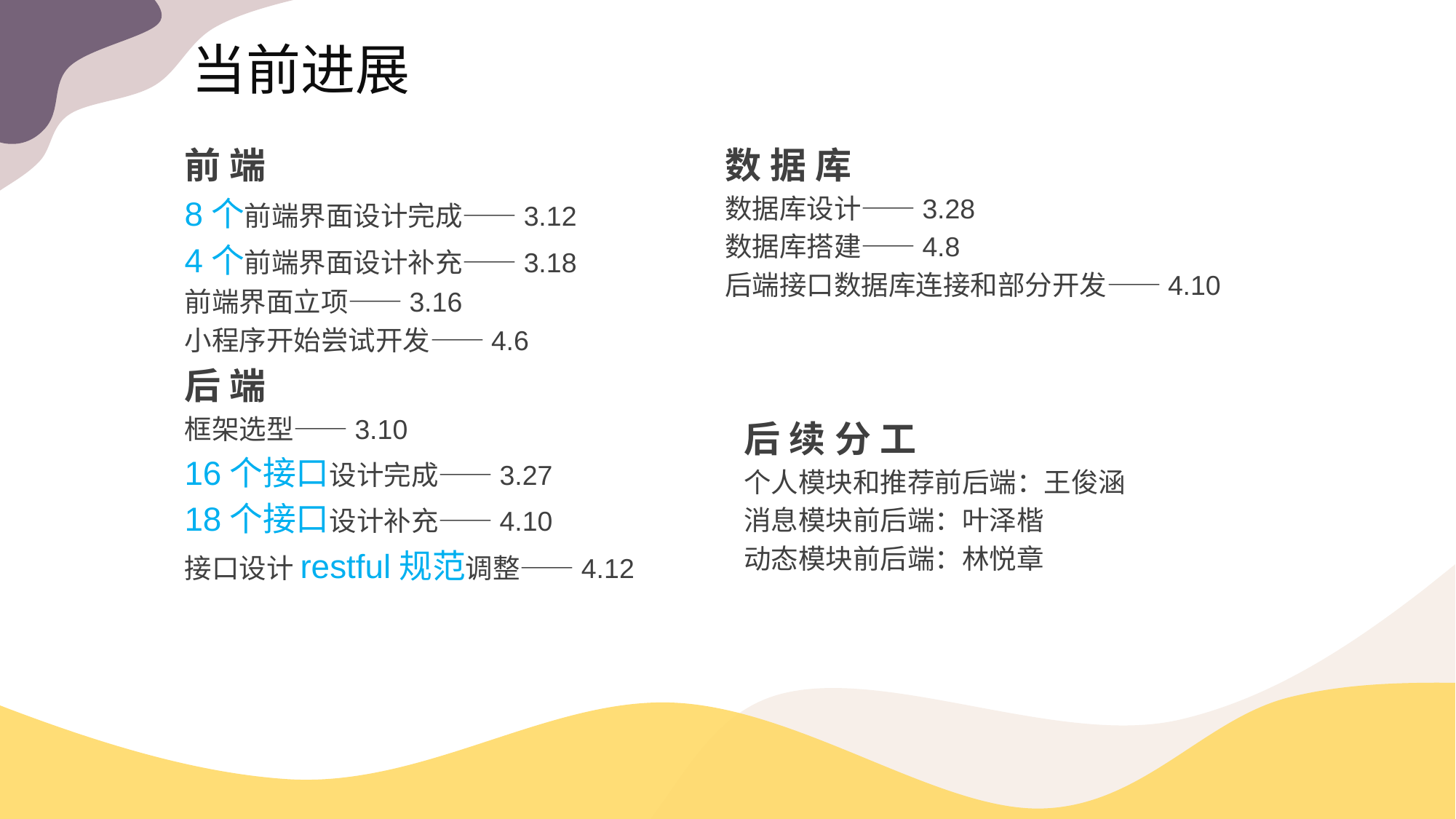

当前进展
前端
8个前端界面设计完成——3.12
4个前端界面设计补充——3.18
前端界面立项——3.16
小程序开始尝试开发——4.6
后端
框架选型——3.10
16个接口设计完成——3.27
18个接口设计补充——4.10
接口设计restful规范调整——4.12
数据库
数据库设计——3.28
数据库搭建——4.8
后端接口数据库连接和部分开发——4.10
后续分工
个人模块和推荐前后端：王俊涵
消息模块前后端：叶泽楷
动态模块前后端：林悦章